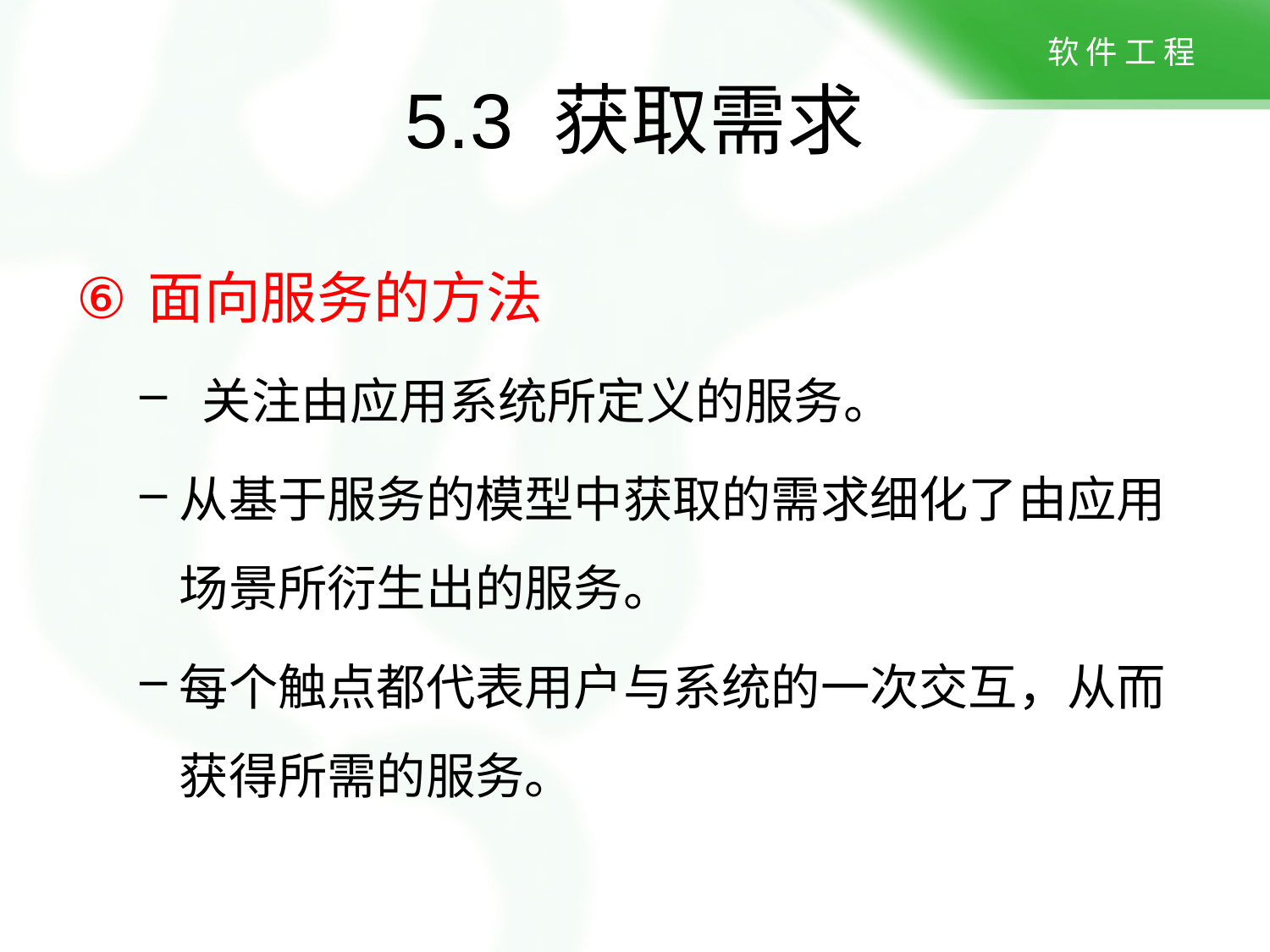

# 5.3 获取需求
面向服务的方法
 关注由应用系统所定义的服务。
从基于服务的模型中获取的需求细化了由应用场景所衍生出的服务。
每个触点都代表用户与系统的一次交互，从而获得所需的服务。